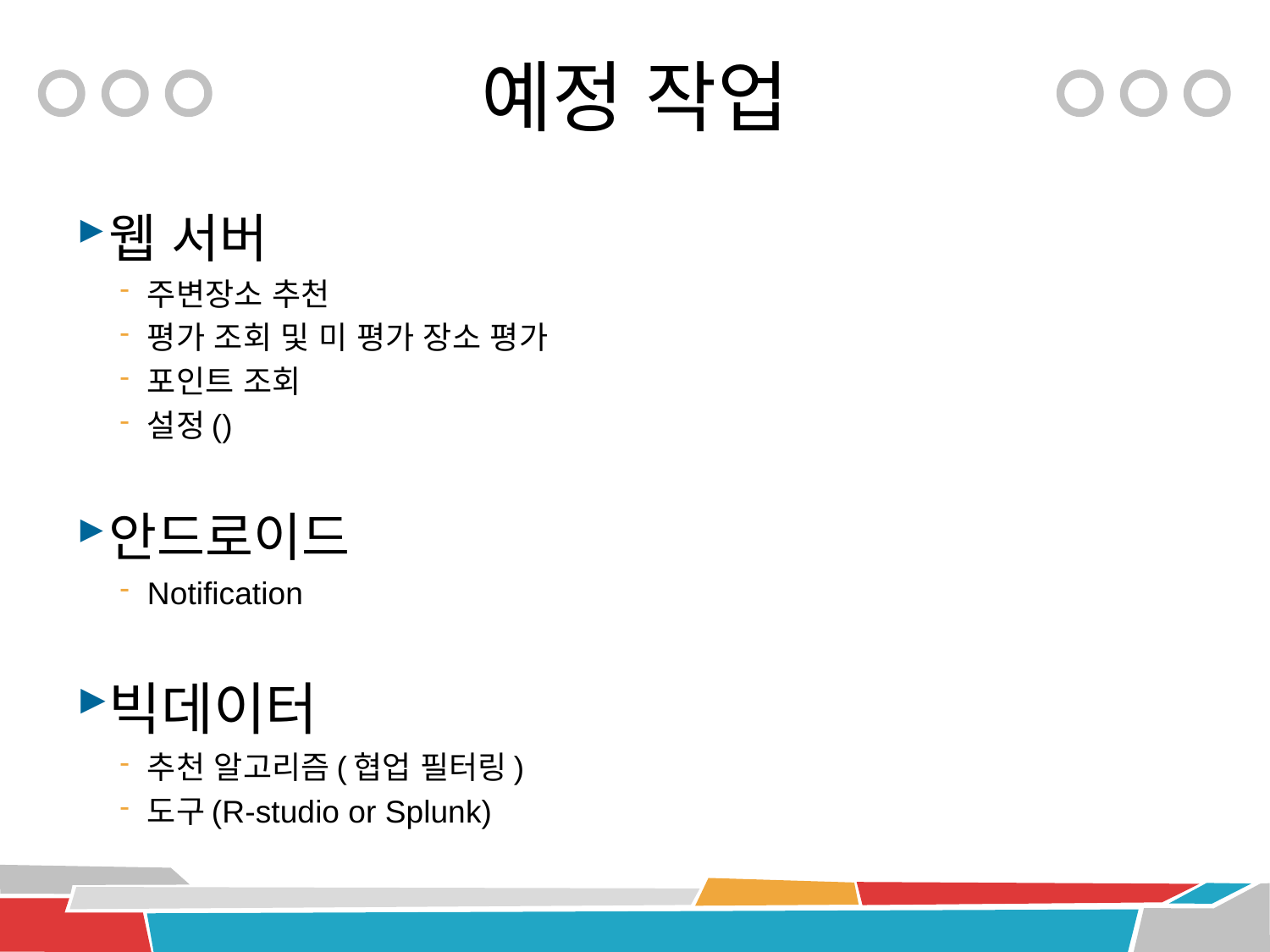

# 예정 작업
웹 서버
주변장소 추천
평가 조회 및 미 평가 장소 평가
포인트 조회
설정()

안드로이드
Notification

빅데이터
추천 알고리즘(협업 필터링)
도구(R-studio or Splunk)